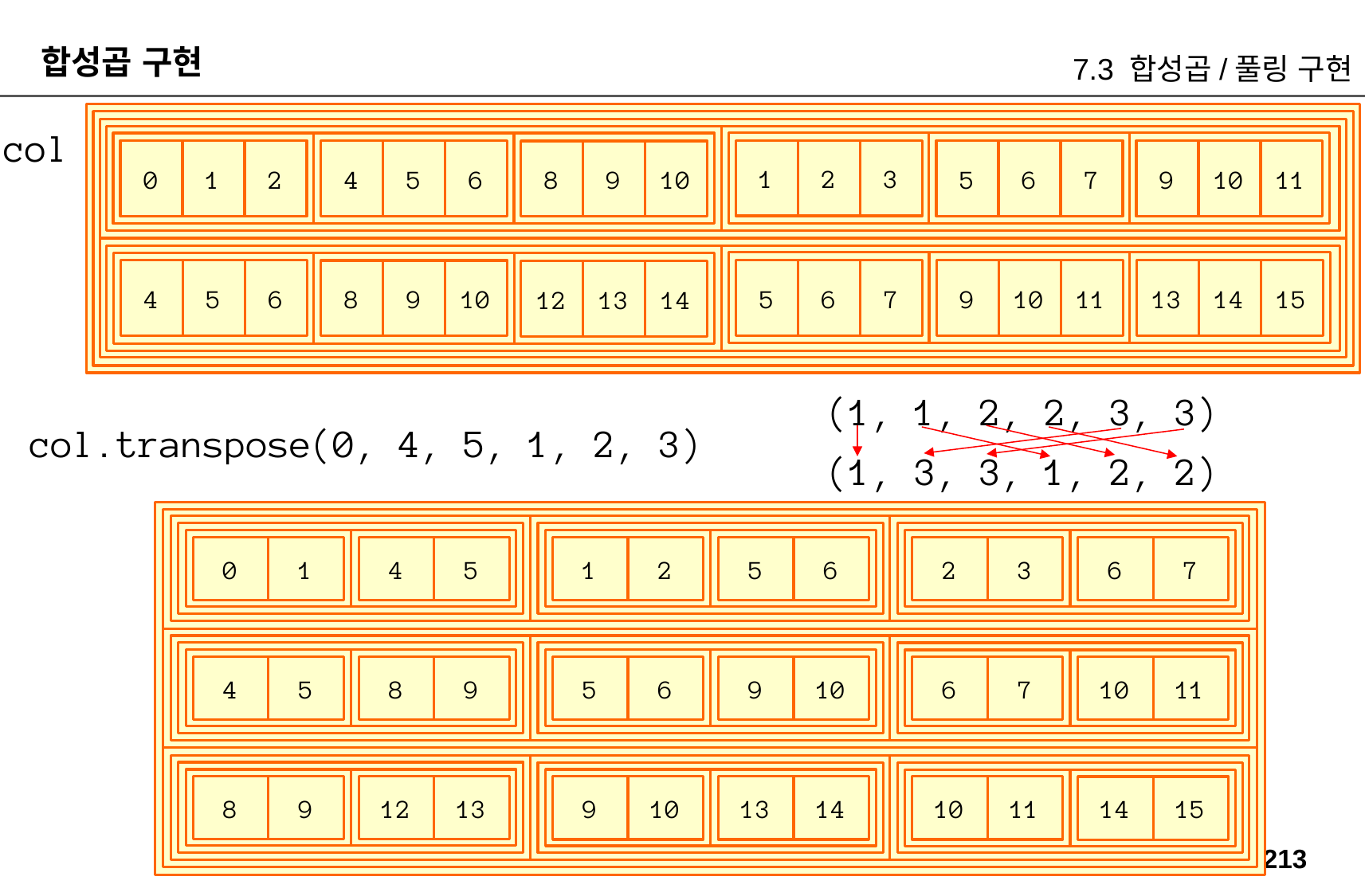

합성곱 구현
7.3 합성곱/풀링 구현

col

1
2
3
5
6
7
0
1
2
9
10
11
4
5
6
8
9
10

5
6
7
9
10
11
4
5
6
13
14
15
8
9
10
12
13
14
(1, 1, 2, 2, 3, 3)
col.transpose(0, 4, 5, 1, 2, 3)
(1, 3, 3, 1, 2, 2)

0
1
4
5
1
2
5
6
2
3
6
7

4
5
8
9
5
6
9
10
6
7
10
11

8
9
12
13
9
10
13
14
10
11
14
15